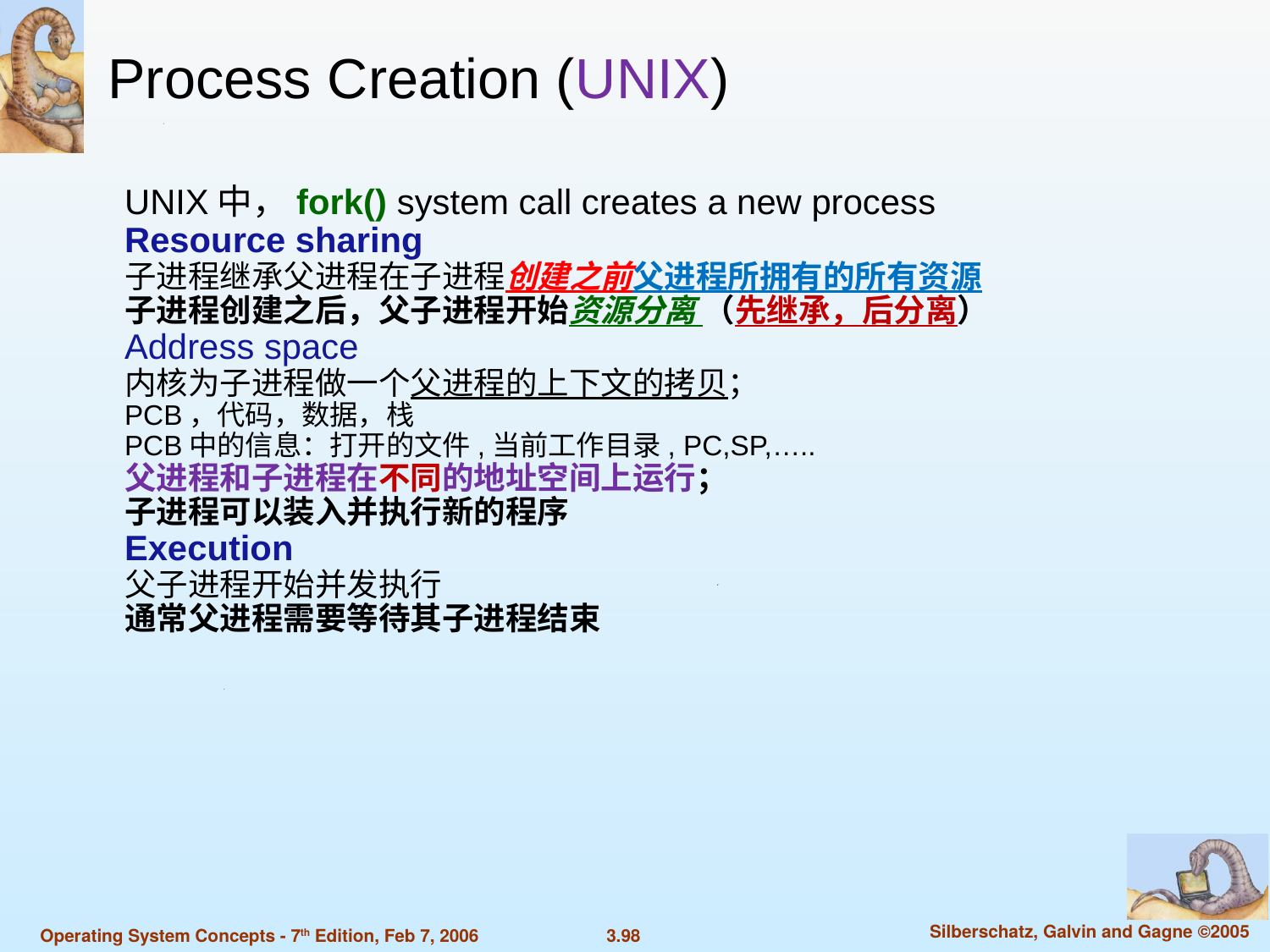

Process Creation (UNIX)
UNIX中，fork() system call creates a new process
Resource sharing
子进程继承父进程在子进程创建之前父进程所拥有的所有资源
子进程创建之后，父子进程开始资源分离 （先继承，后分离）
Address space
内核为子进程做一个父进程的上下文的拷贝；
PCB，代码，数据，栈
PCB中的信息：打开的文件,当前工作目录, PC,SP,…..
父进程和子进程在不同的地址空间上运行；
子进程可以装入并执行新的程序
Execution
父子进程开始并发执行
通常父进程需要等待其子进程结束